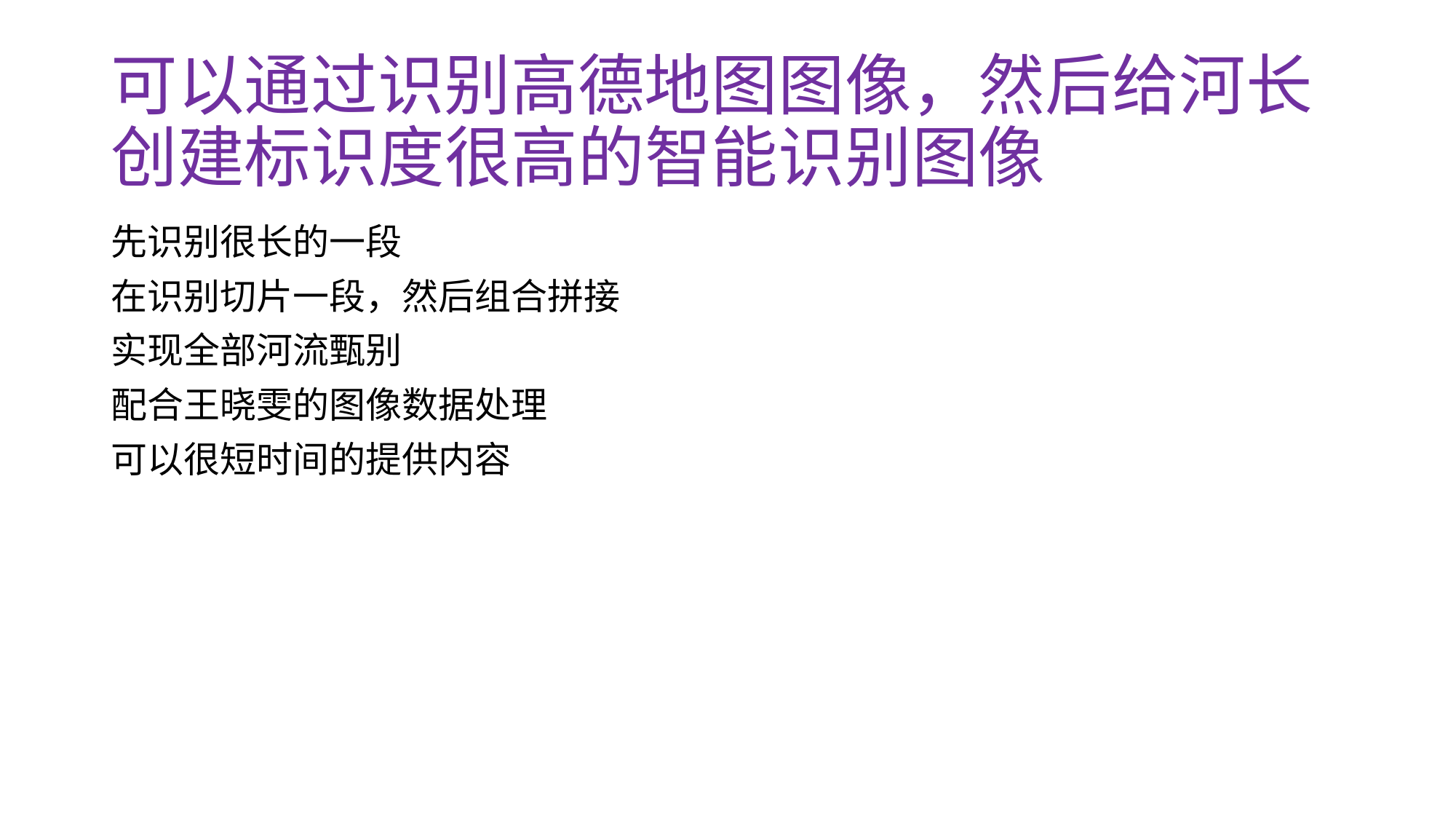

# 可以通过识别高德地图图像，然后给河长创建标识度很高的智能识别图像
先识别很长的一段
在识别切片一段，然后组合拼接
实现全部河流甄别
配合王晓雯的图像数据处理
可以很短时间的提供内容